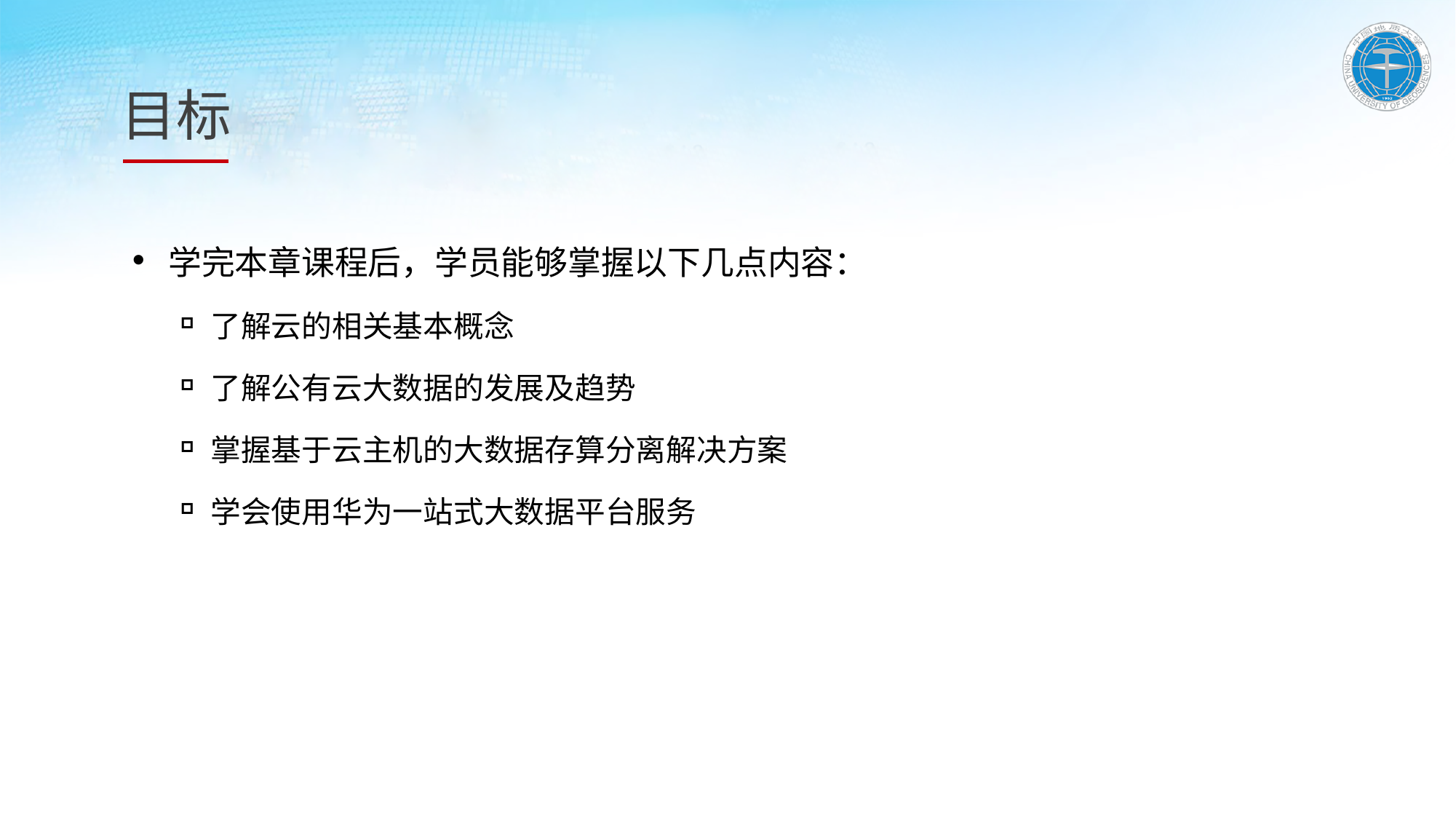

学完本章课程后，学员能够掌握以下几点内容：
了解云的相关基本概念
了解公有云大数据的发展及趋势
掌握基于云主机的大数据存算分离解决方案
学会使用华为一站式大数据平台服务